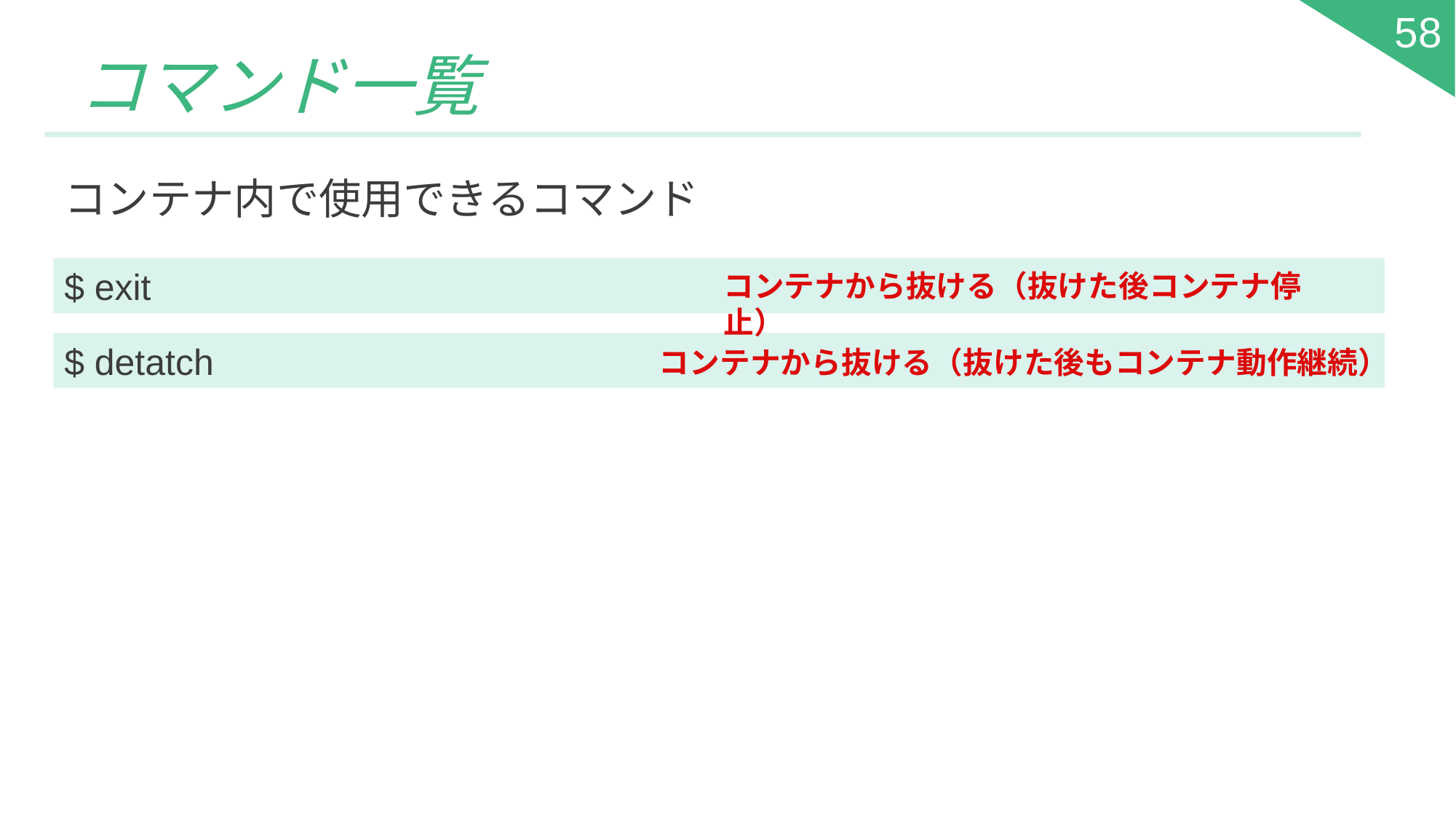

58
# コマンド一覧
コンテナ内で使用できるコマンド
$ exit
コンテナから抜ける（抜けた後コンテナ停止）
$ detatch
コンテナから抜ける（抜けた後もコンテナ動作継続）